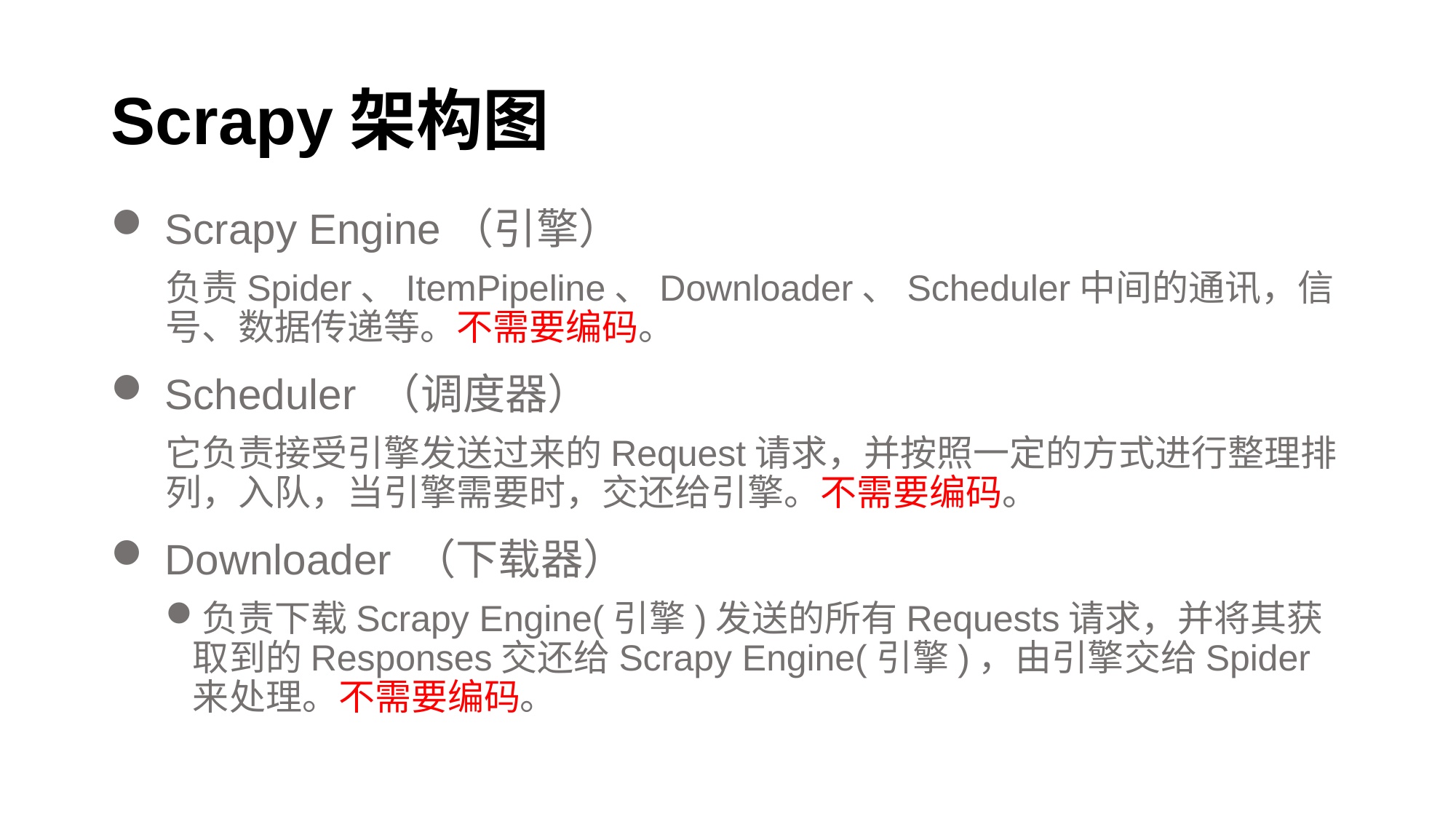

# Scrapy架构图
 Scrapy Engine（引擎）
负责Spider、ItemPipeline、Downloader、Scheduler中间的通讯，信号、数据传递等。不需要编码。
 Scheduler （调度器）
它负责接受引擎发送过来的Request请求，并按照一定的方式进行整理排列，入队，当引擎需要时，交还给引擎。不需要编码。
 Downloader （下载器）
负责下载Scrapy Engine(引擎)发送的所有Requests请求，并将其获取到的Responses交还给Scrapy Engine(引擎)，由引擎交给Spider来处理。不需要编码。